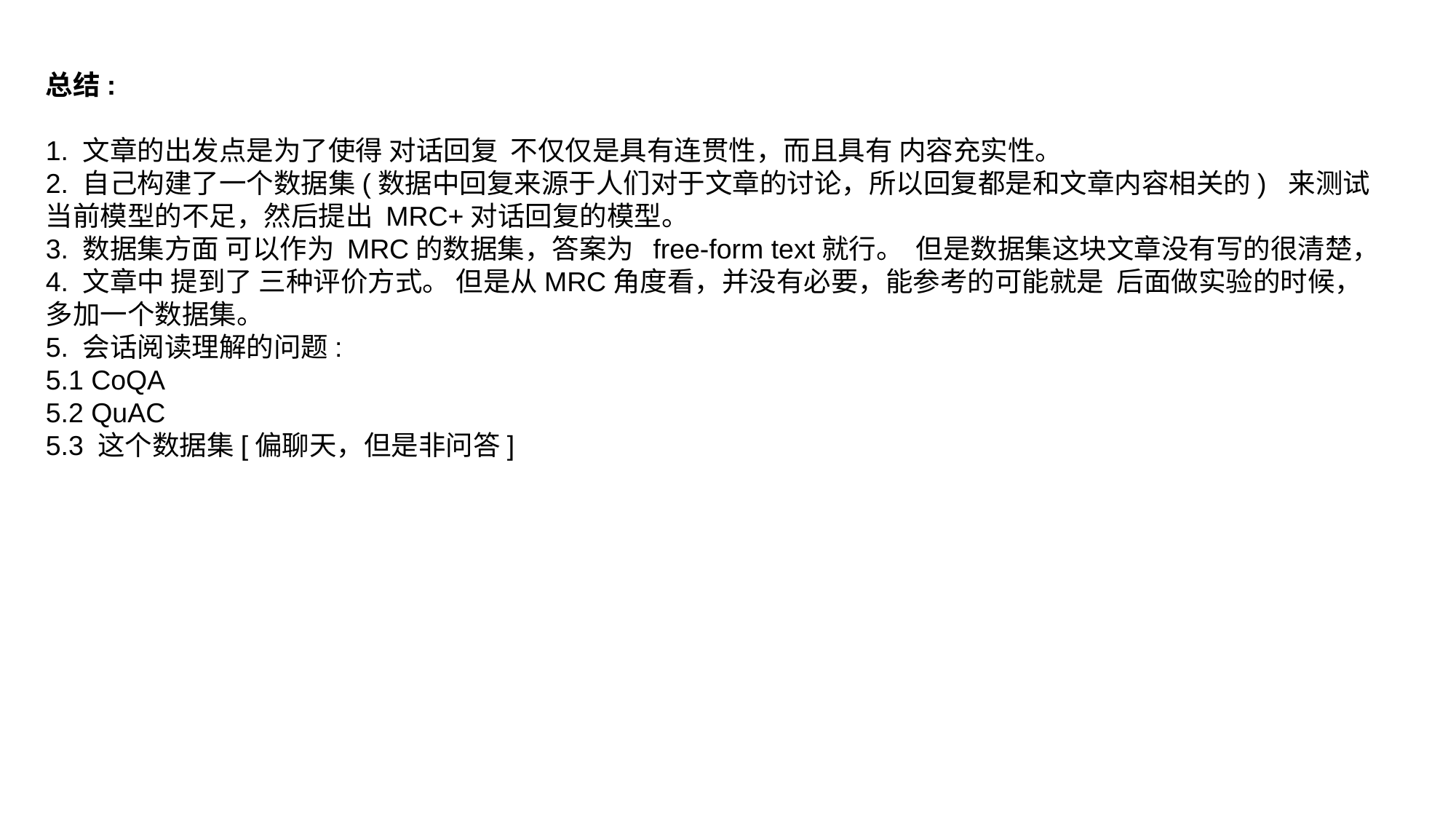

总结:
1. 文章的出发点是为了使得 对话回复  不仅仅是具有连贯性，而且具有 内容充实性。
2. 自己构建了一个数据集(数据中回复来源于人们对于文章的讨论，所以回复都是和文章内容相关的)  来测试当前模型的不足，然后提出 MRC+对话回复的模型。
3. 数据集方面 可以作为 MRC的数据集，答案为  free-form text就行。  但是数据集这块文章没有写的很清楚，
4. 文章中 提到了 三种评价方式。 但是从MRC角度看，并没有必要，能参考的可能就是  后面做实验的时候，多加一个数据集。
5. 会话阅读理解的问题:
5.1 CoQA
5.2 QuAC
5.3 这个数据集[偏聊天，但是非问答]